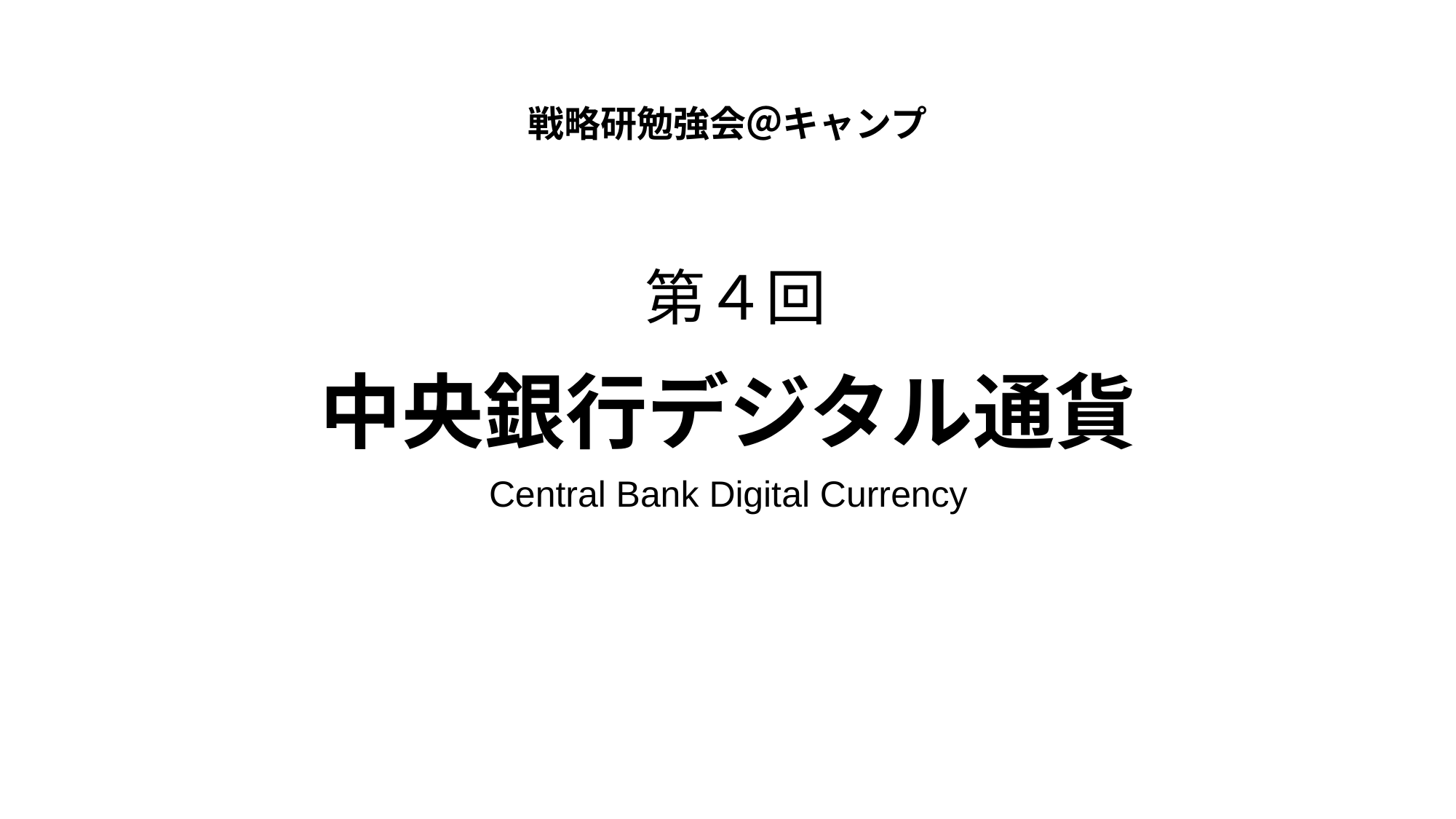

戦略研勉強会＠キャンプ
第４回
中央銀行デジタル通貨
Central Bank Digital Currency